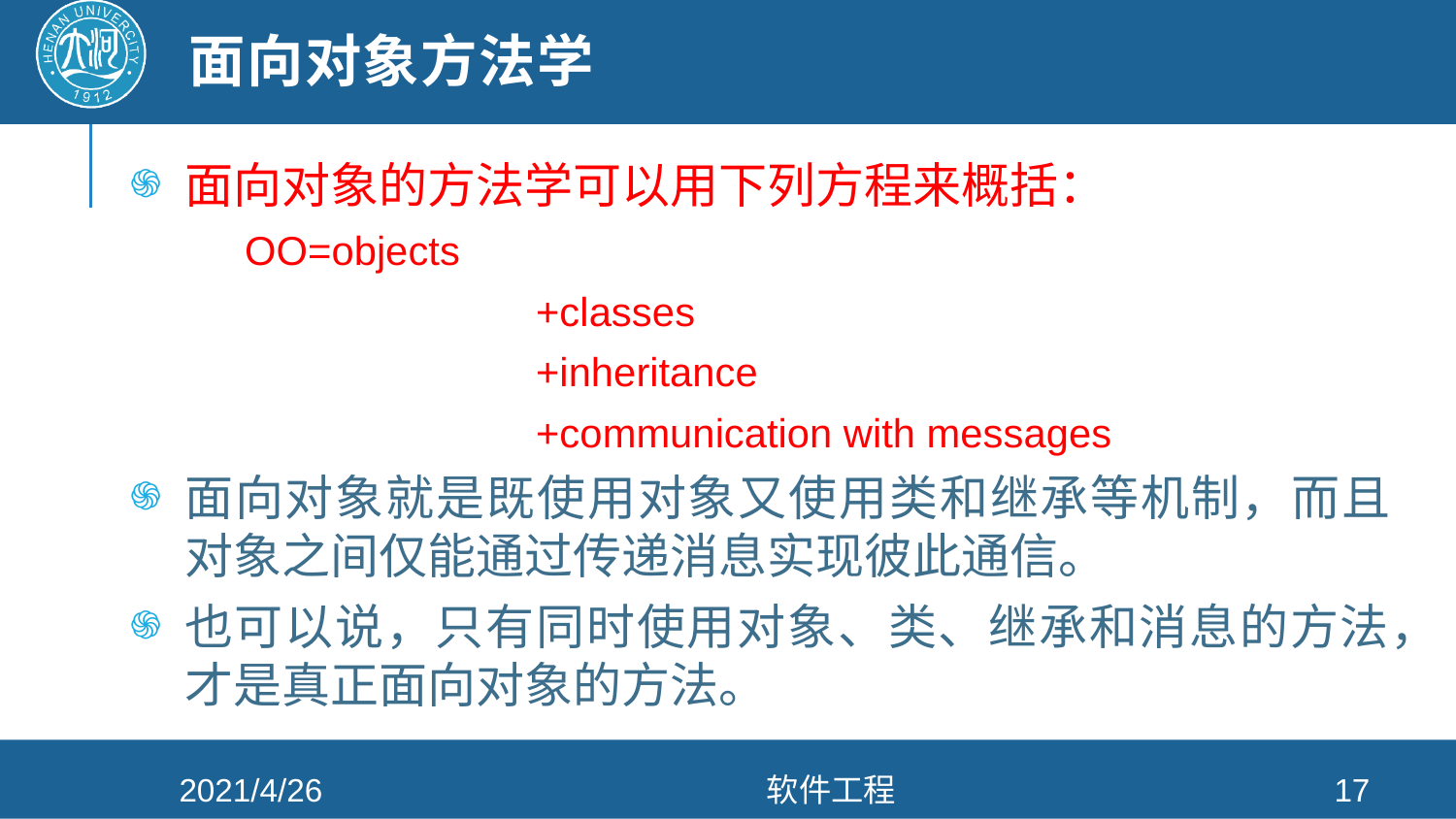

# 面向对象方法学
面向对象的方法学可以用下列方程来概括：
OO=objects
		+classes
		+inheritance
		+communication with messages
面向对象就是既使用对象又使用类和继承等机制，而且对象之间仅能通过传递消息实现彼此通信。
也可以说，只有同时使用对象、类、继承和消息的方法，才是真正面向对象的方法。
2021/4/26
软件工程
17